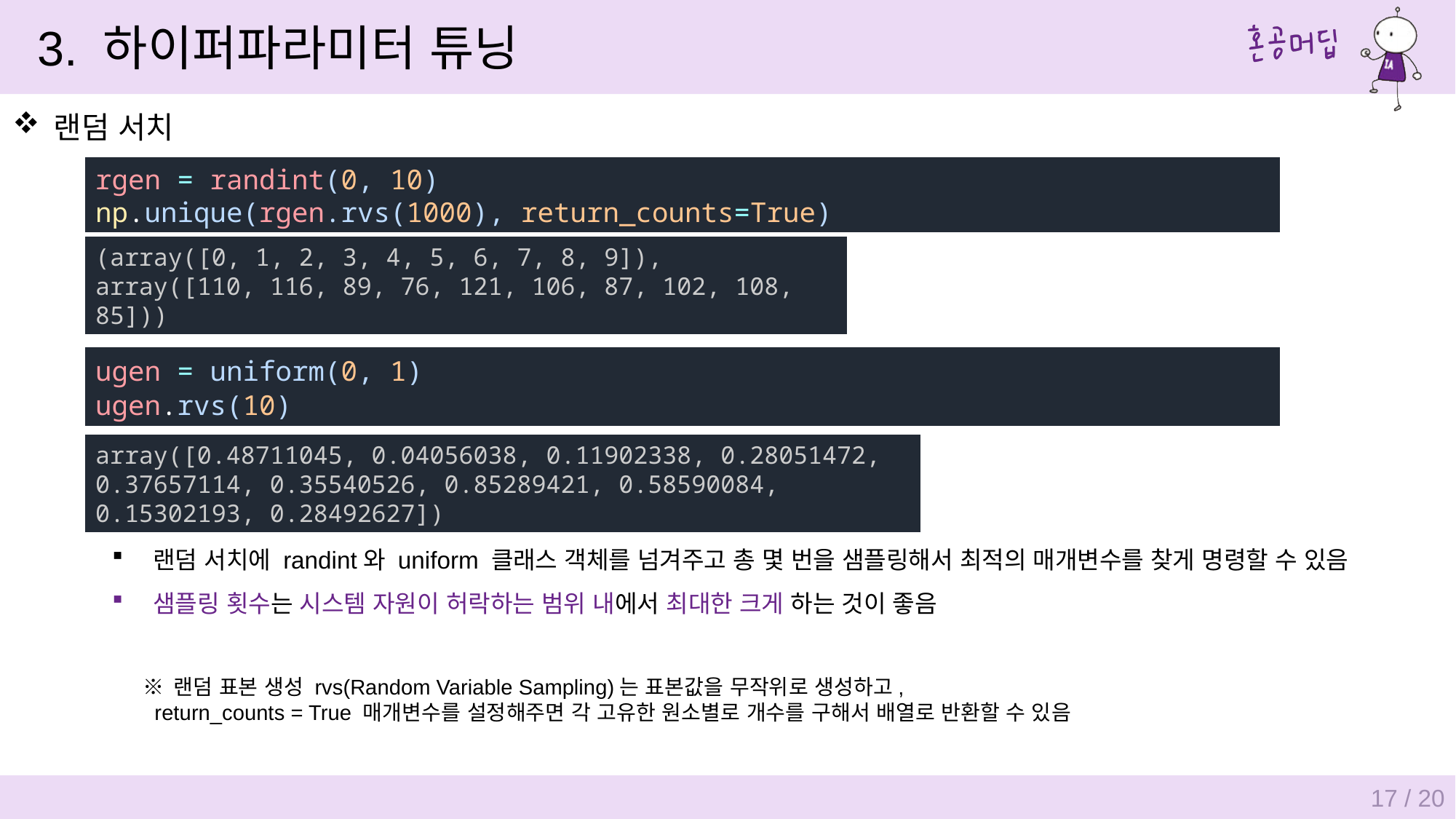

3. 하이퍼파라미터 튜닝
랜덤 서치
rgen = randint(0, 10)
np.unique(rgen.rvs(1000), return_counts=True)
(array([0, 1, 2, 3, 4, 5, 6, 7, 8, 9]),
array([110, 116, 89, 76, 121, 106, 87, 102, 108, 85]))
ugen = uniform(0, 1)
ugen.rvs(10)
array([0.48711045, 0.04056038, 0.11902338, 0.28051472, 0.37657114, 0.35540526, 0.85289421, 0.58590084, 0.15302193, 0.28492627])
랜덤 서치에 randint와 uniform 클래스 객체를 넘겨주고 총 몇 번을 샘플링해서 최적의 매개변수를 찾게 명령할 수 있음
샘플링 횟수는 시스템 자원이 허락하는 범위 내에서 최대한 크게 하는 것이 좋음
※ 랜덤 표본 생성 rvs(Random Variable Sampling)는 표본값을 무작위로 생성하고,
  return_counts = True 매개변수를 설정해주면 각 고유한 원소별로 개수를 구해서 배열로 반환할 수 있음
17 / 20